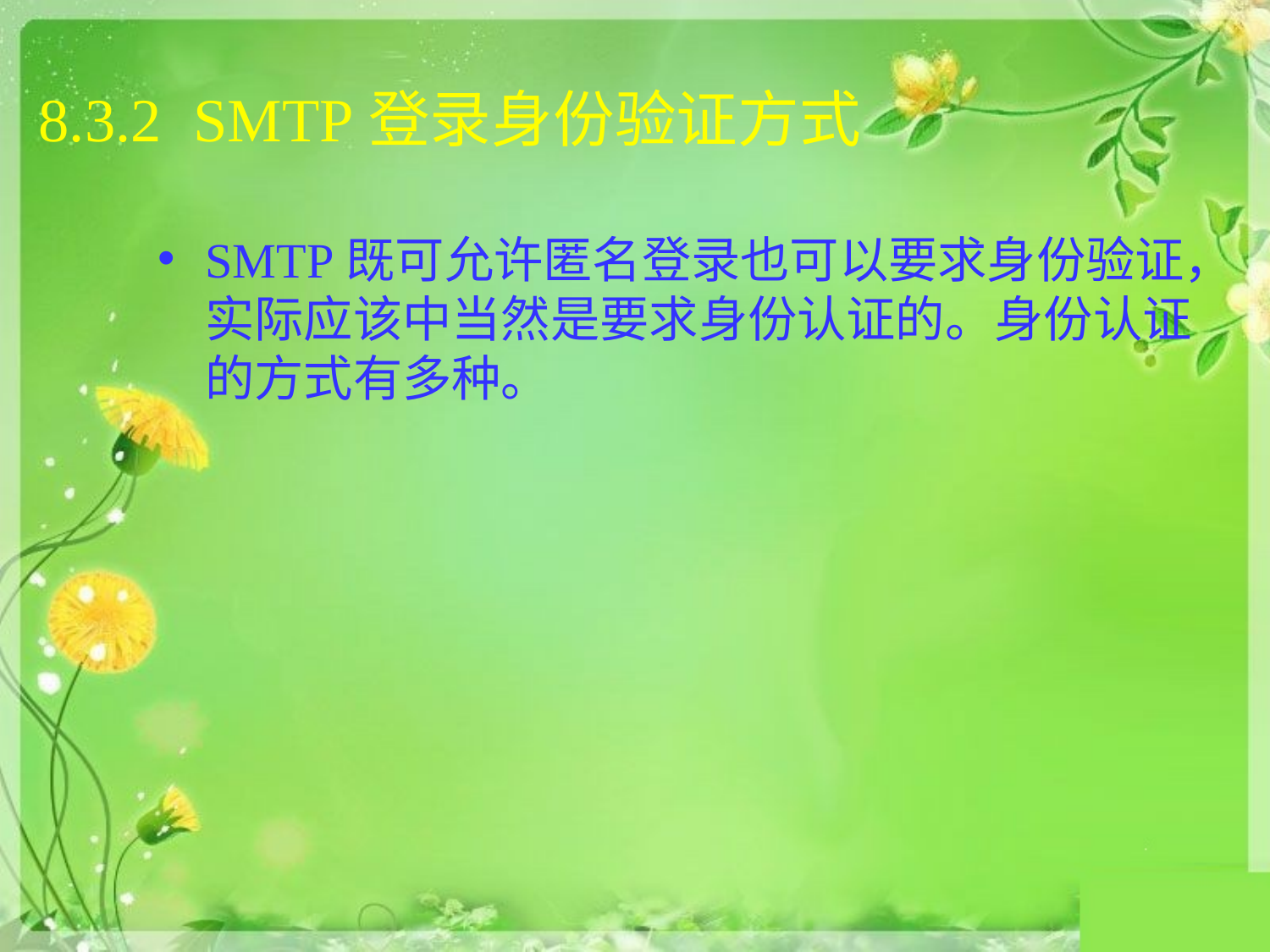

# 8.3.2  SMTP登录身份验证方式
SMTP既可允许匿名登录也可以要求身份验证，实际应该中当然是要求身份认证的。身份认证的方式有多种。